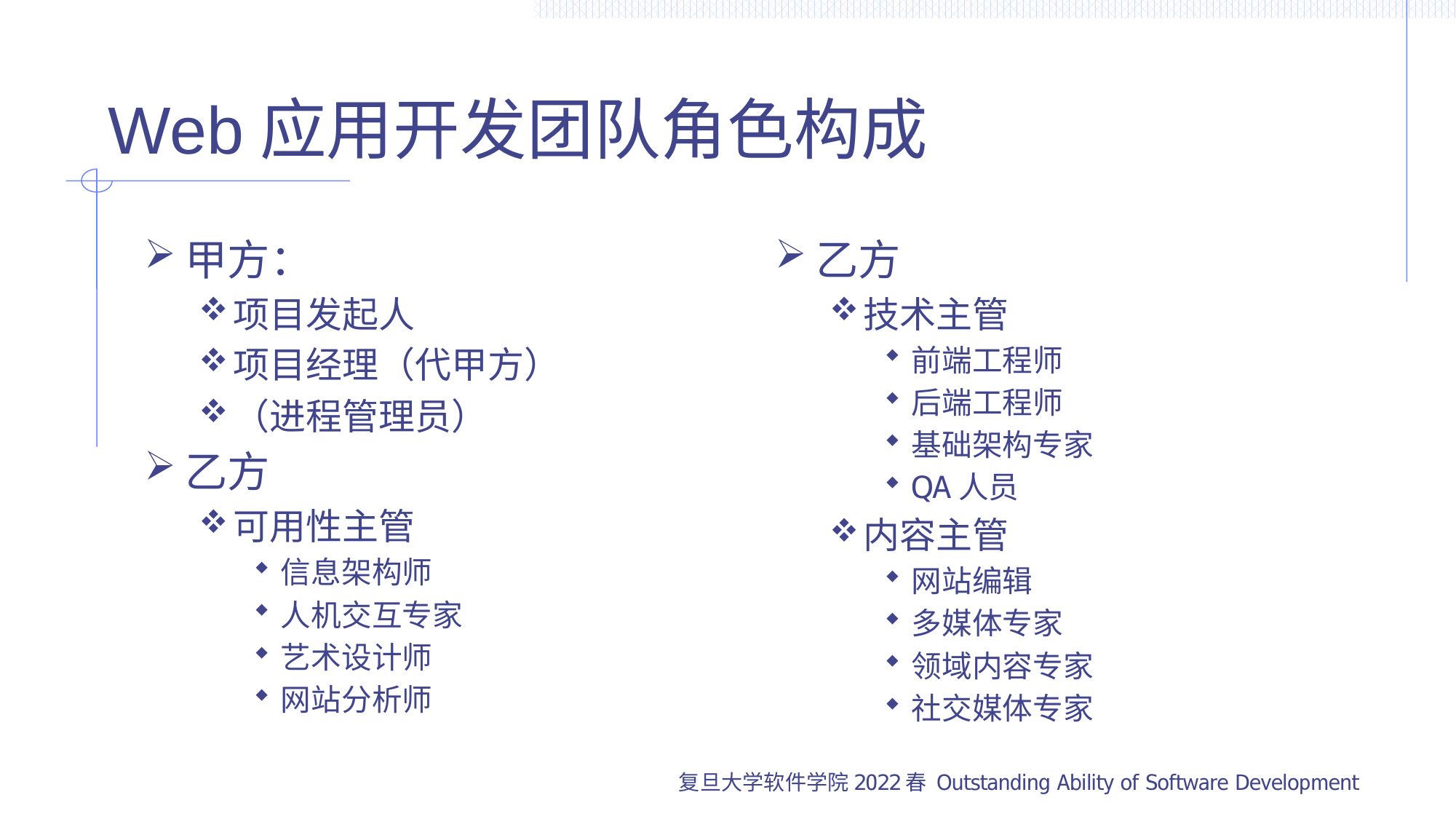

# Web应用开发团队角色构成
甲方：
项目发起人
项目经理（代甲方）
（进程管理员）
乙方
可用性主管
信息架构师
人机交互专家
艺术设计师
网站分析师
乙方
技术主管
前端工程师
后端工程师
基础架构专家
QA人员
内容主管
网站编辑
多媒体专家
领域内容专家
社交媒体专家